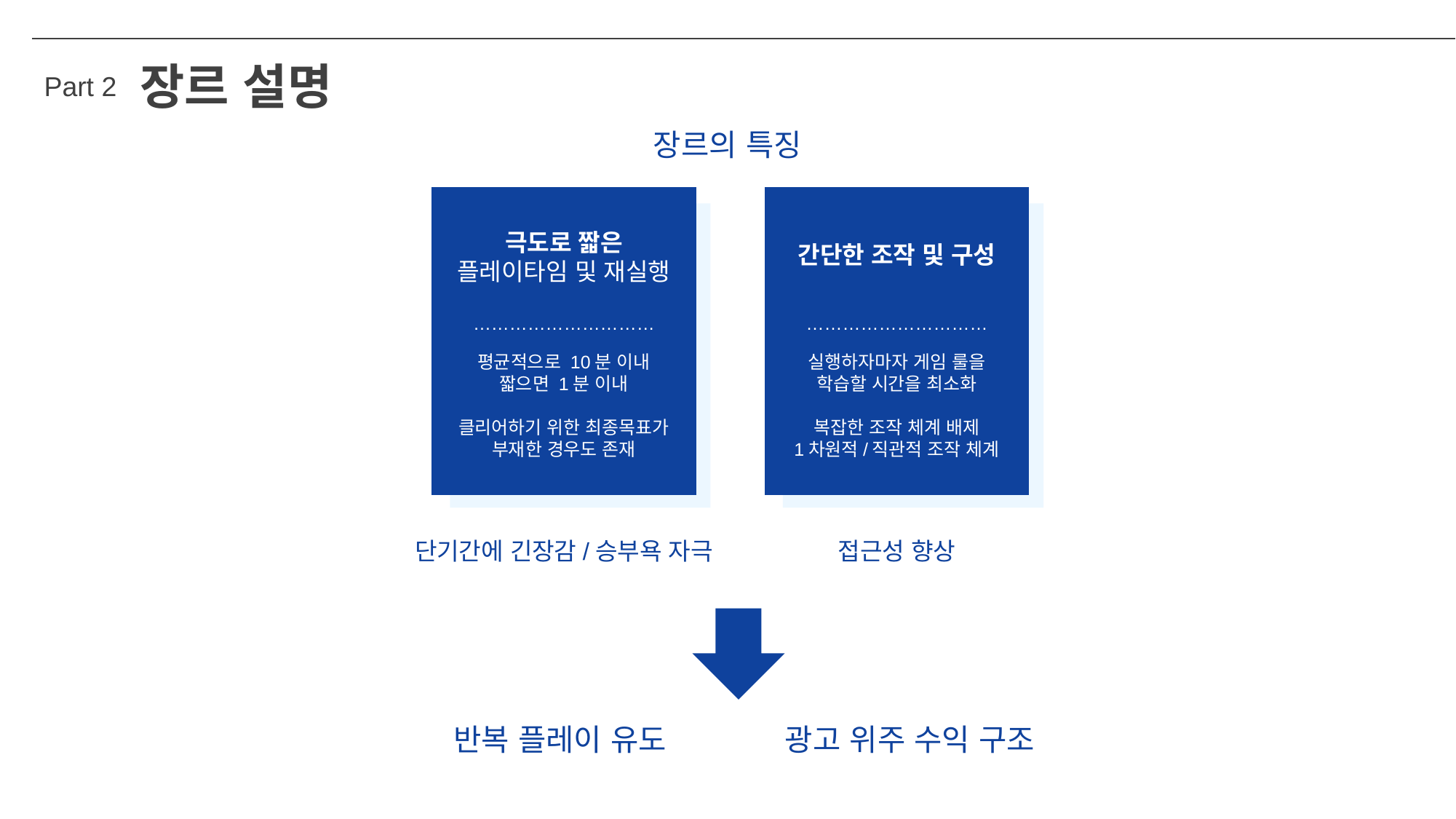

장르 설명
Part 2
장르의 특징

극도로 짧은
플레이타임 및 재실행
간단한 조작 및 구성
…………………………
…………………………
평균적으로 10분 이내
짧으면 1분 이내

클리어하기 위한 최종목표가
부재한 경우도 존재
실행하자마자 게임 룰을
학습할 시간을 최소화

복잡한 조작 체계 배제
1차원적/직관적 조작 체계
단기간에 긴장감/승부욕 자극
접근성 향상

반복 플레이 유도
광고 위주 수익 구조